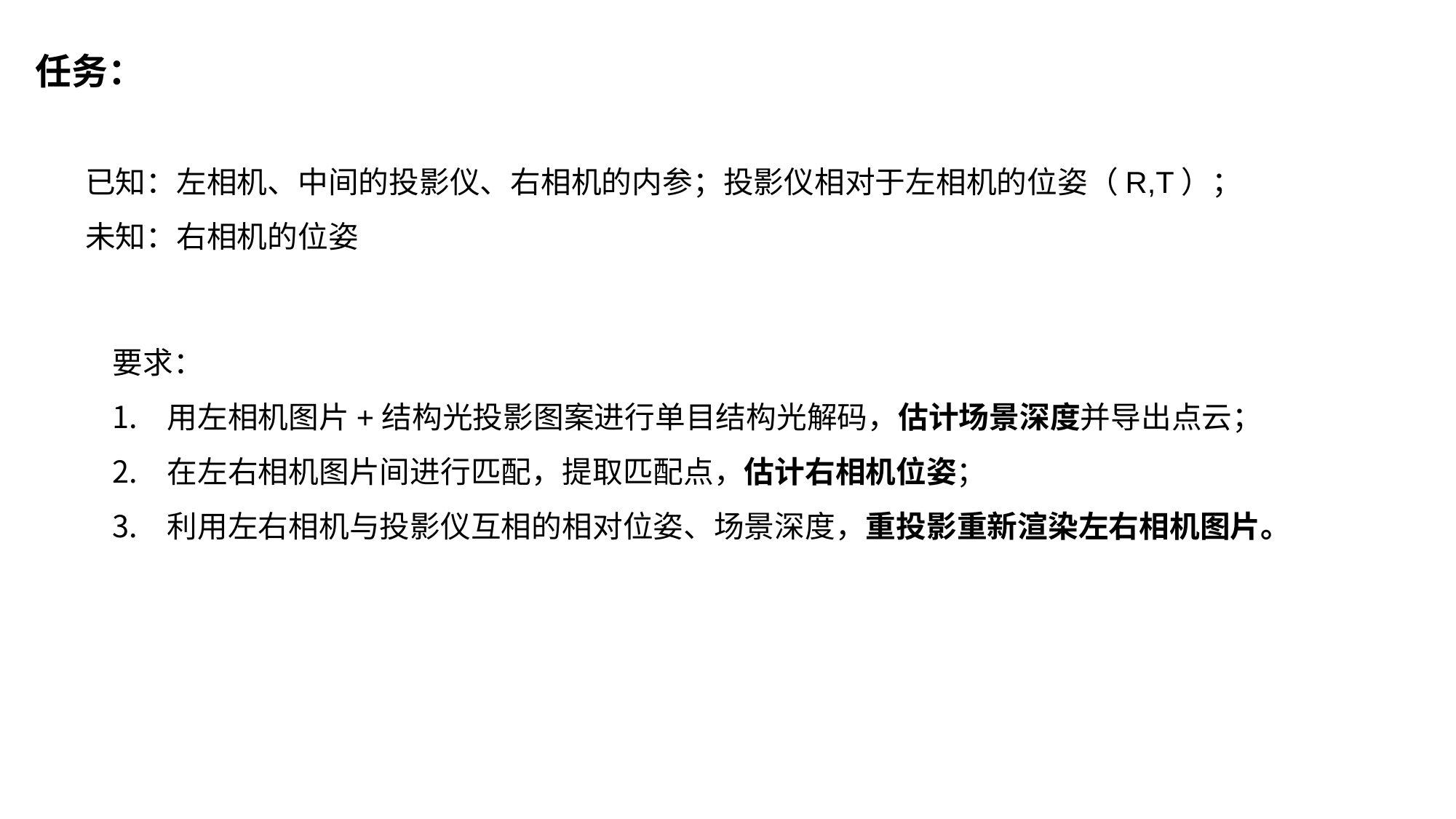

任务：
已知：左相机、中间的投影仪、右相机的内参；投影仪相对于左相机的位姿（R,T）；
未知：右相机的位姿
要求：
用左相机图片+结构光投影图案进行单目结构光解码，估计场景深度并导出点云；
在左右相机图片间进行匹配，提取匹配点，估计右相机位姿；
利用左右相机与投影仪互相的相对位姿、场景深度，重投影重新渲染左右相机图片。